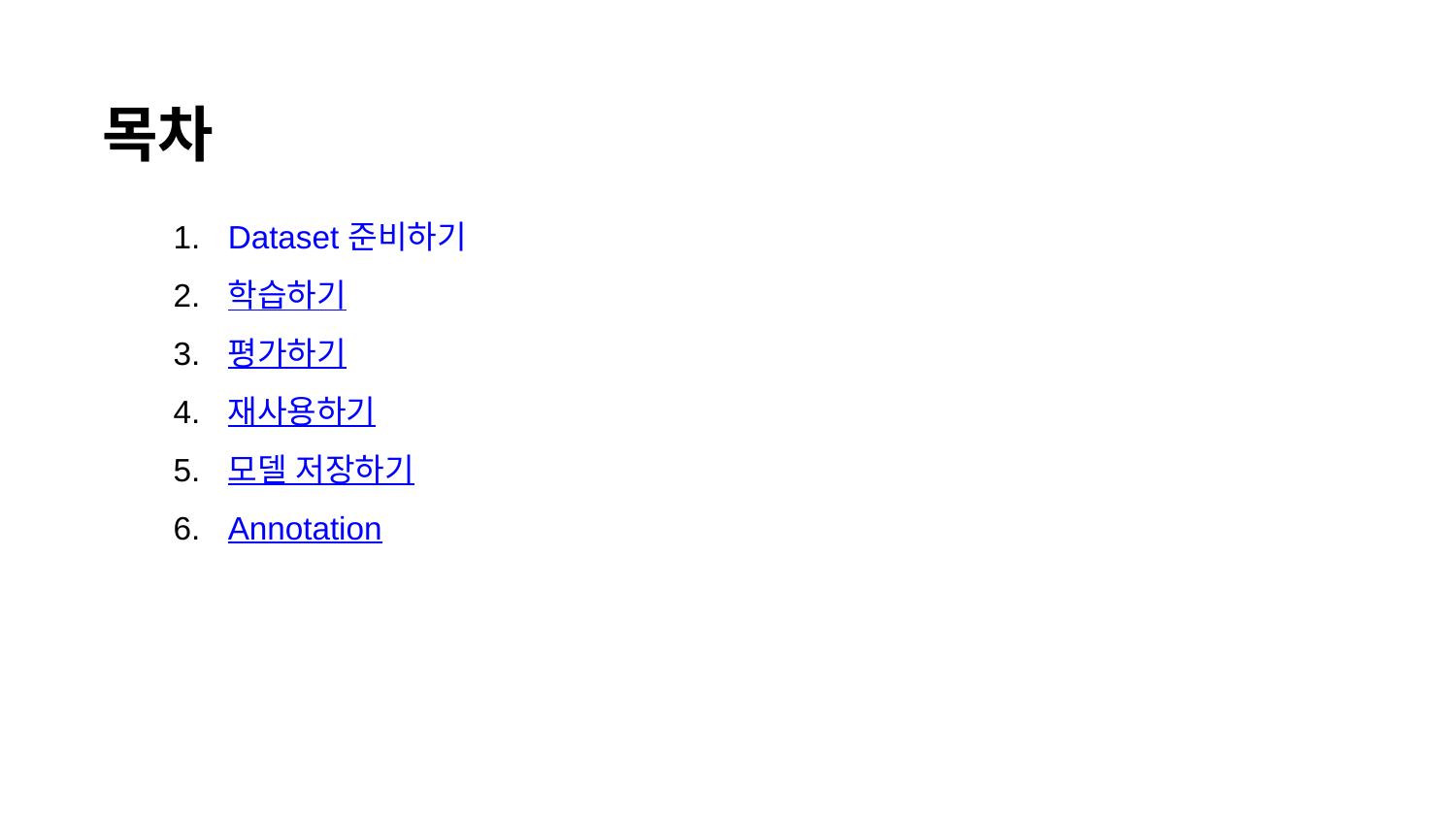

# 목차
Dataset 준비하기
학습하기
평가하기
재사용하기
모델 저장하기
Annotation